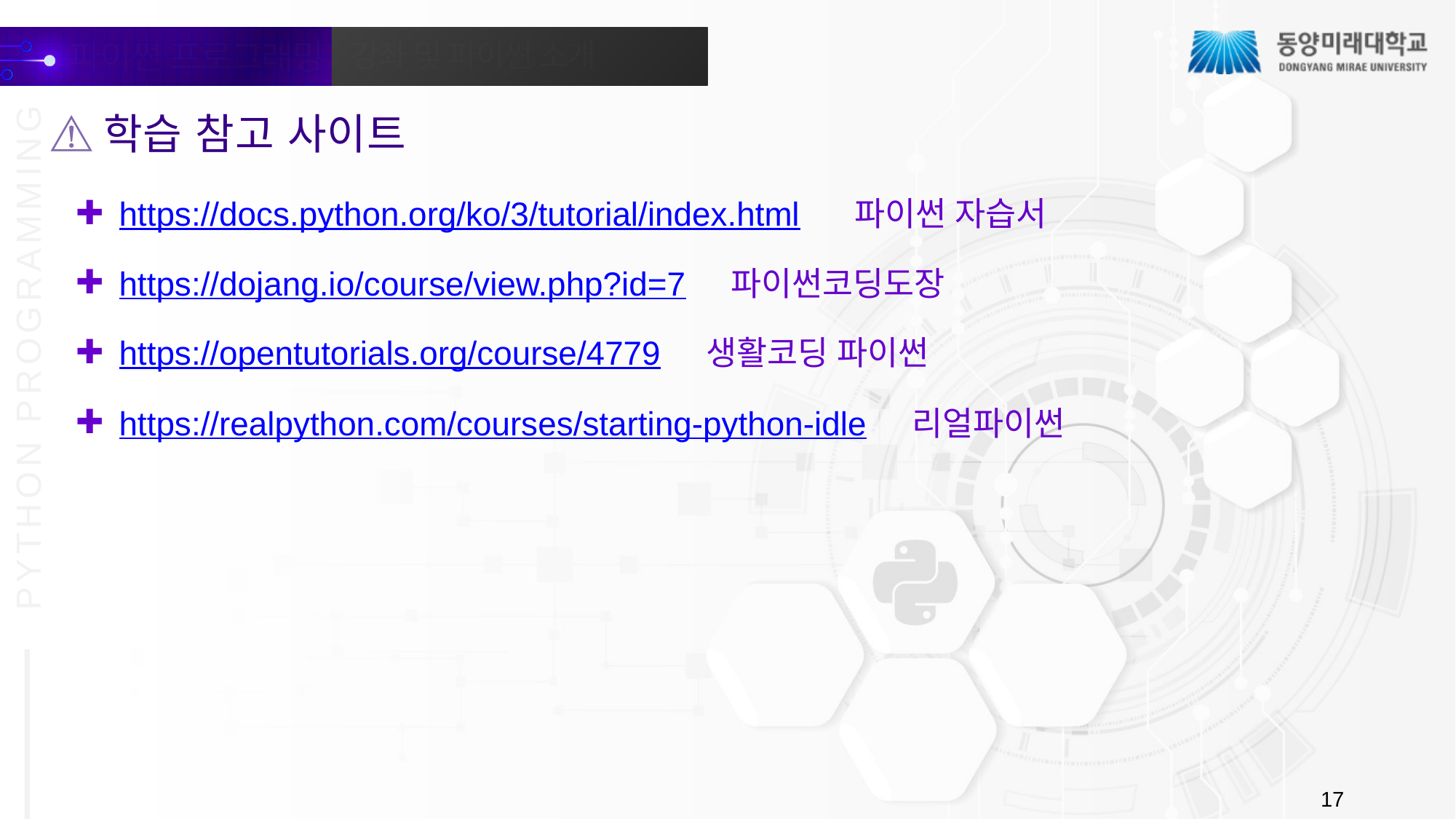

학습 참고 사이트
https://docs.python.org/ko/3/tutorial/index.html     파이썬 자습서
https://dojang.io/course/view.php?id=7    파이썬코딩도장
https://opentutorials.org/course/4779    생활코딩 파이썬

https://realpython.com/courses/starting-python-idle    리얼파이썬
17